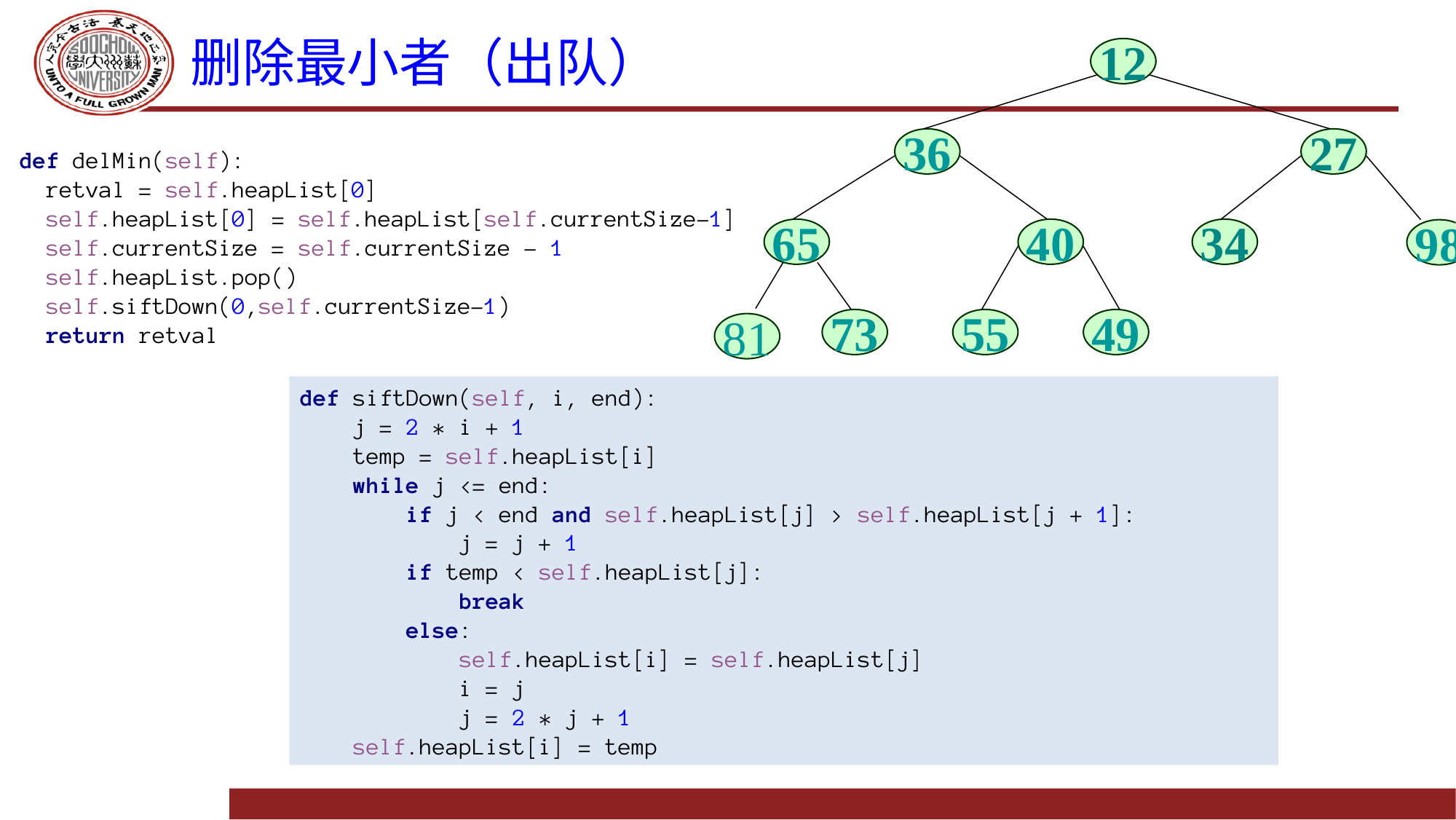

# 删除最小者（出队）
12

36
27

65
40
34
98

73
55
49
81
def delMin(self):
  retval = self.heapList[0]
  self.heapList[0] = self.heapList[self.currentSize-1]
  self.currentSize = self.currentSize - 1
  self.heapList.pop()
  self.siftDown(0,self.currentSize-1)
  return retval
def siftDown(self, i, end):
    j = 2 * i + 1
    temp = self.heapList[i]
    while j <= end:
        if j < end and self.heapList[j] > self.heapList[j + 1]:
            j = j + 1
        if temp < self.heapList[j]:
            break
        else:
            self.heapList[i] = self.heapList[j]
            i = j
            j = 2 * j + 1
    self.heapList[i] = temp